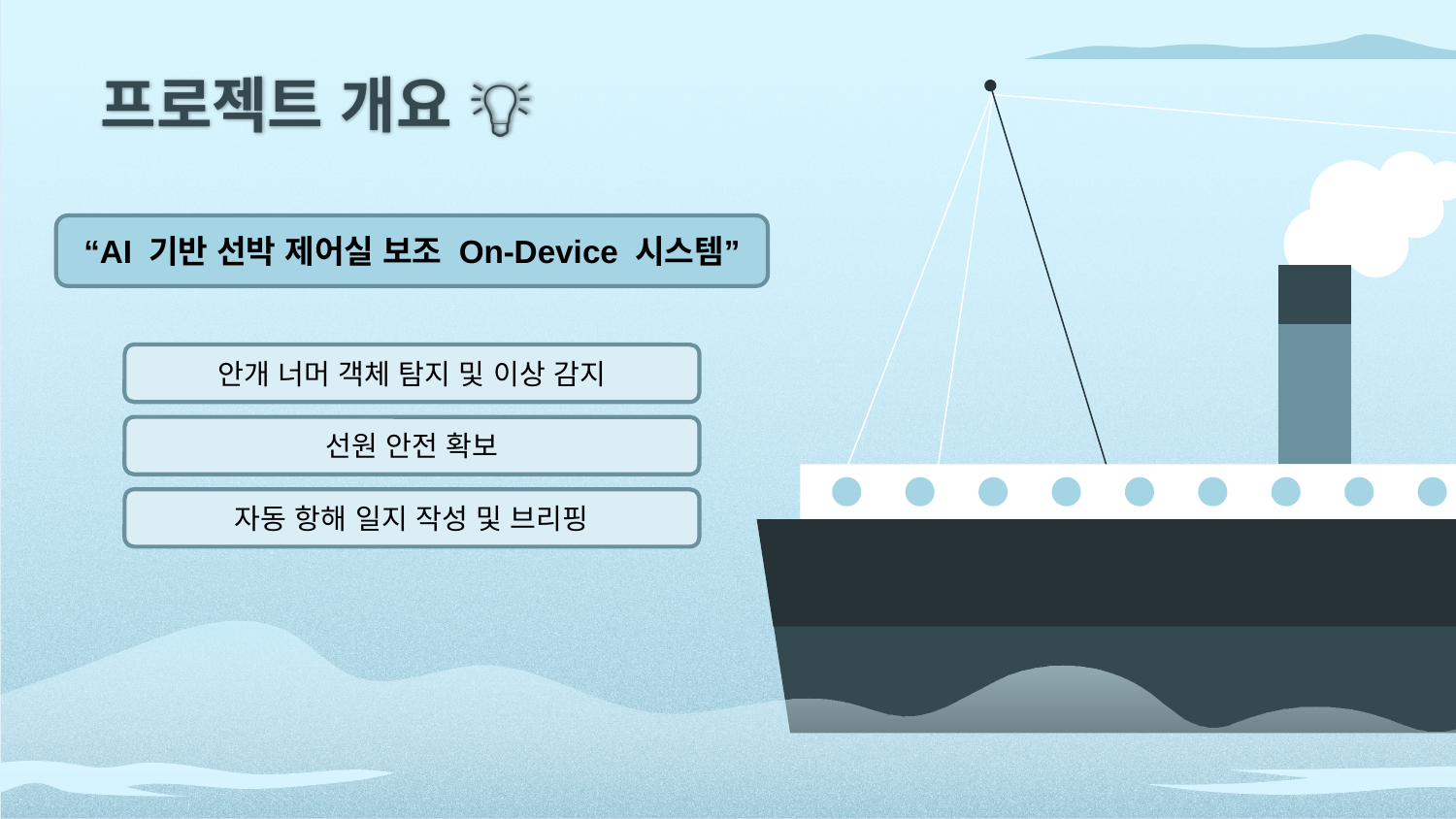

프로젝트 개요 💡

“AI 기반 선박 제어실 보조 On-Device 시스템”
안개 너머 객체 탐지 및 이상 감지
선원 안전 확보
자동 항해 일지 작성 및 브리핑